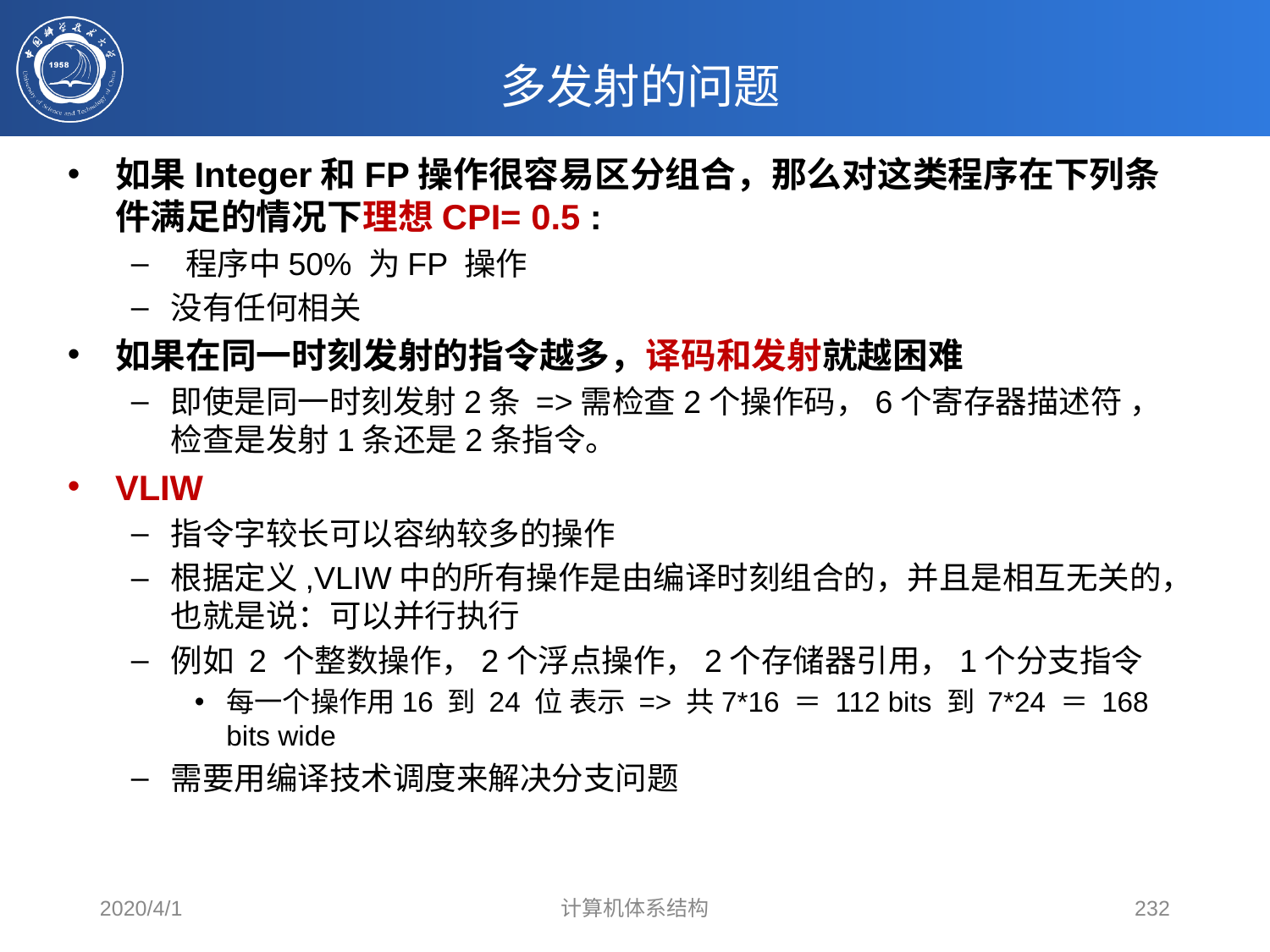

# 多发射的问题
如果Integer和FP操作很容易区分组合，那么对这类程序在下列条件满足的情况下理想CPI= 0.5 :
 程序中50% 为FP 操作
没有任何相关
如果在同一时刻发射的指令越多，译码和发射就越困难
即使是同一时刻发射2条 =>需检查2个操作码，6个寄存器描述符 ，检查是发射1条还是2条指令。
VLIW
指令字较长可以容纳较多的操作
根据定义,VLIW中的所有操作是由编译时刻组合的，并且是相互无关的，也就是说：可以并行执行
例如 2 个整数操作，2个浮点操作，2个存储器引用，1个分支指令
每一个操作用16 到 24 位 表示 => 共7*16 ＝ 112 bits 到 7*24 ＝ 168 bits wide
需要用编译技术调度来解决分支问题

2020/4/1
计算机体系结构
232